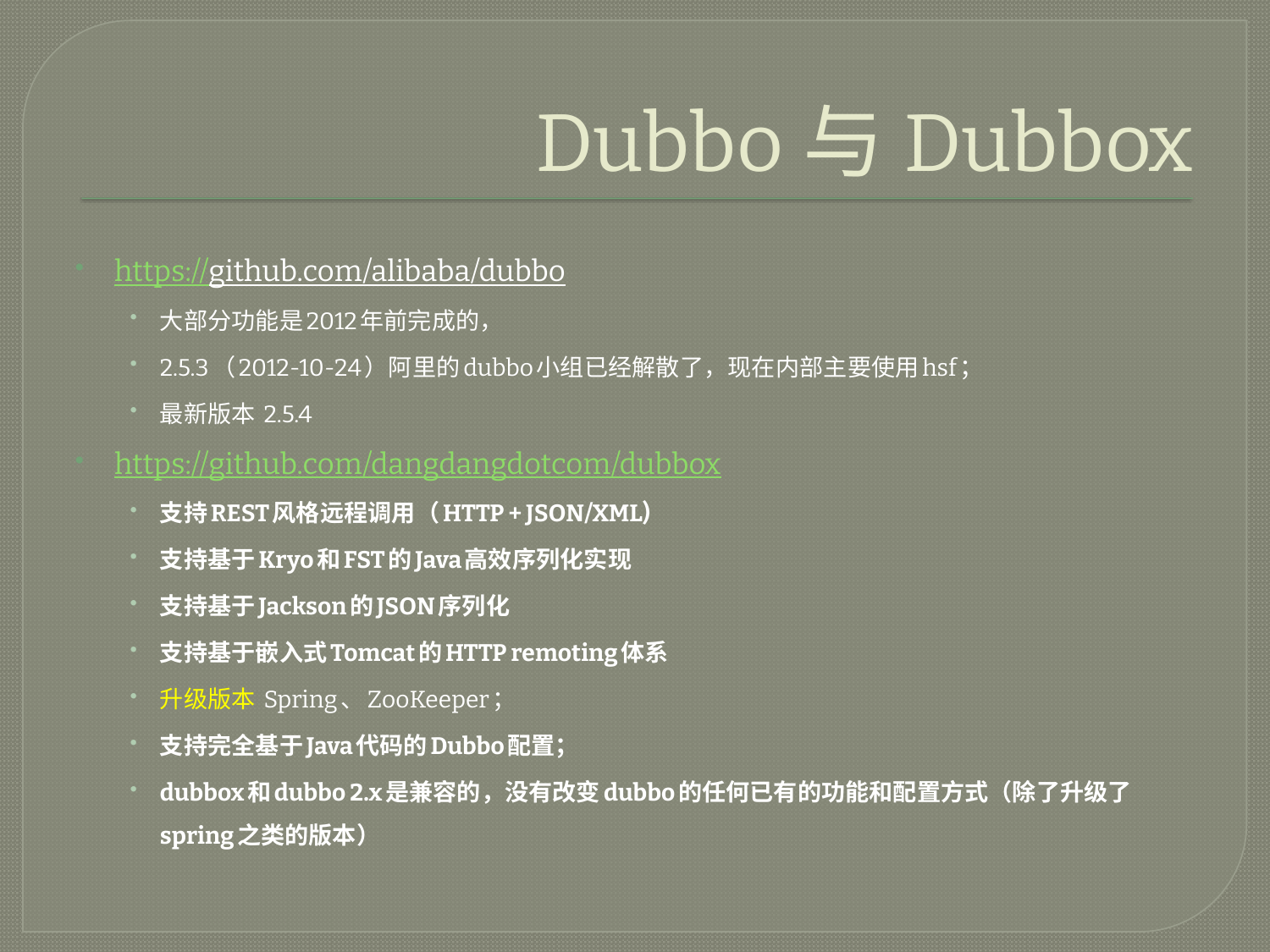

# Dubbo与Dubbox
https://github.com/alibaba/dubbo
大部分功能是2012年前完成的，
2.5.3（2012-10-24）阿里的dubbo小组已经解散了，现在内部主要使用hsf；
最新版本 2.5.4
https://github.com/dangdangdotcom/dubbox
支持REST风格远程调用（HTTP + JSON/XML)
支持基于Kryo和FST的Java高效序列化实现
支持基于Jackson的JSON序列化
支持基于嵌入式Tomcat的HTTP remoting体系
升级版本 Spring、ZooKeeper；
支持完全基于Java代码的Dubbo配置；
dubbox和dubbo 2.x是兼容的，没有改变dubbo的任何已有的功能和配置方式（除了升级了spring之类的版本）